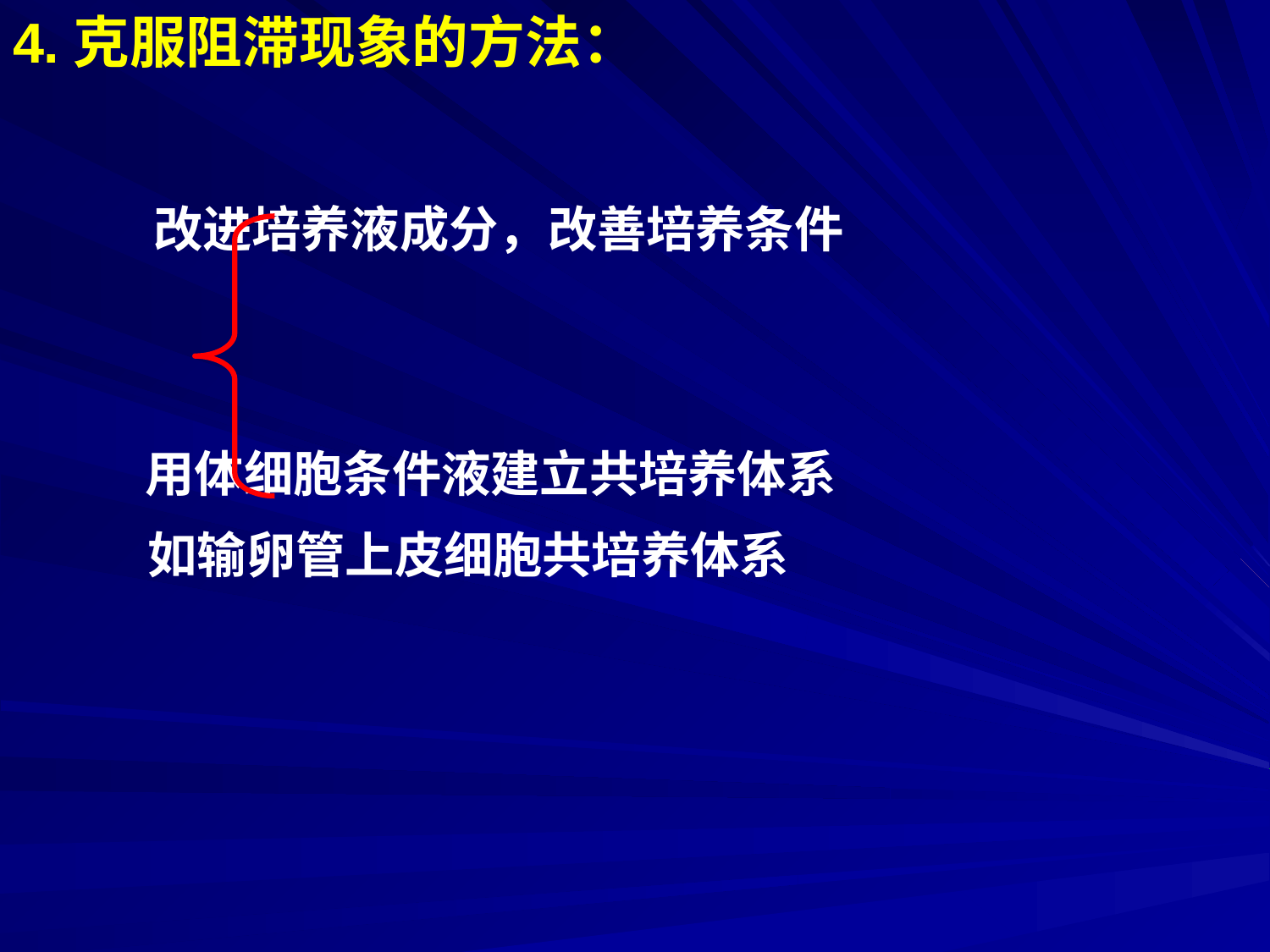

4.克服阻滞现象的方法：

          改进培养液成分，改善培养条件

           用体细胞条件液建立共培养体系
           如输卵管上皮细胞共培养体系